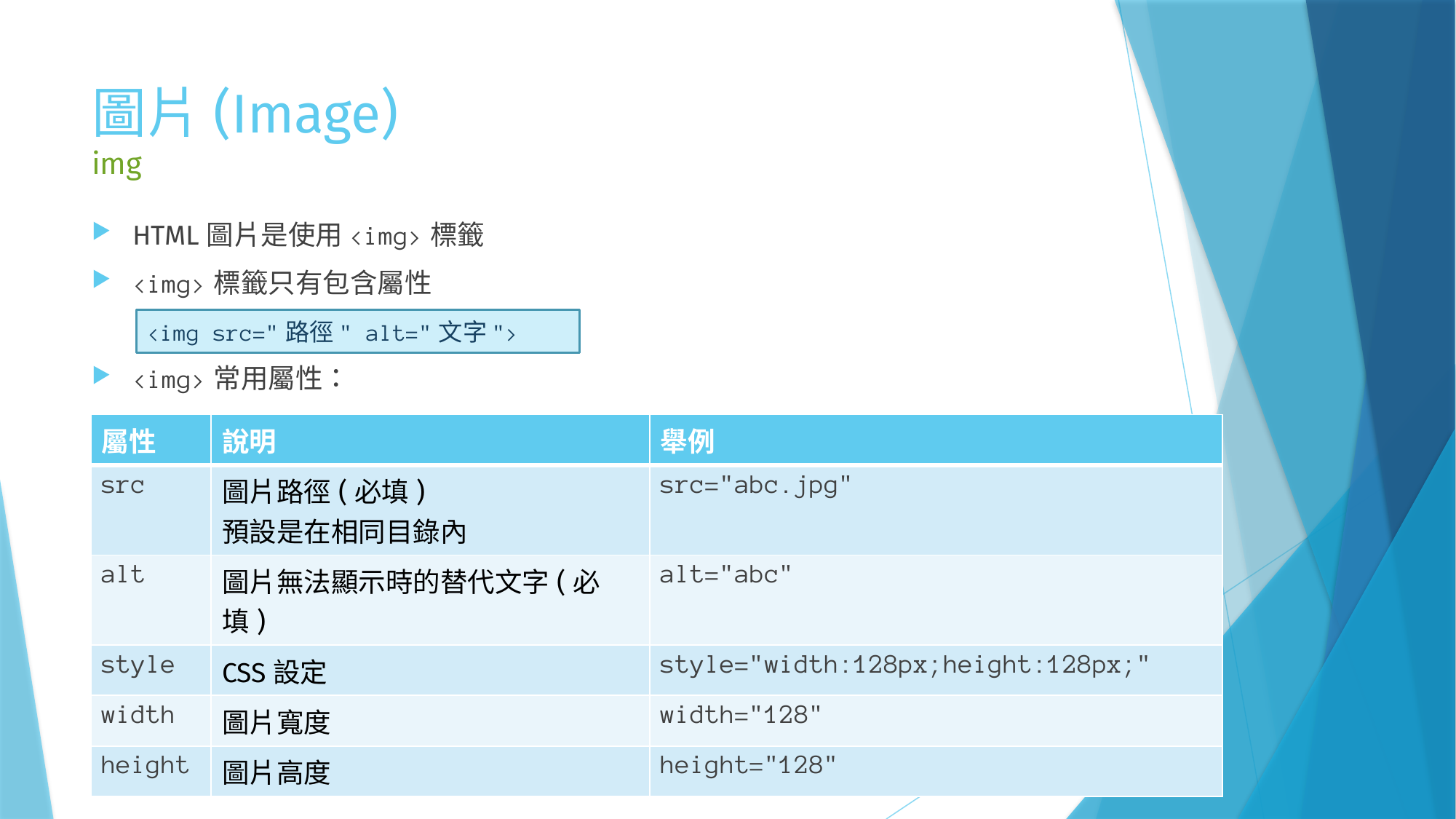

# 圖片(Image) img
HTML圖片是使用<img>標籤
<img>標籤只有包含屬性

<img>常用屬性：
<img src="路徑" alt="文字">
| 屬性 | 說明 | 舉例 |
| --- | --- | --- |
| src | 圖片路徑(必填) 預設是在相同目錄內 | src="abc.jpg" |
| alt | 圖片無法顯示時的替代文字(必填) | alt="abc" |
| style | CSS設定 | style="width:128px;height:128px;" |
| width | 圖片寬度 | width="128" |
| height | 圖片高度 | height="128" |
20